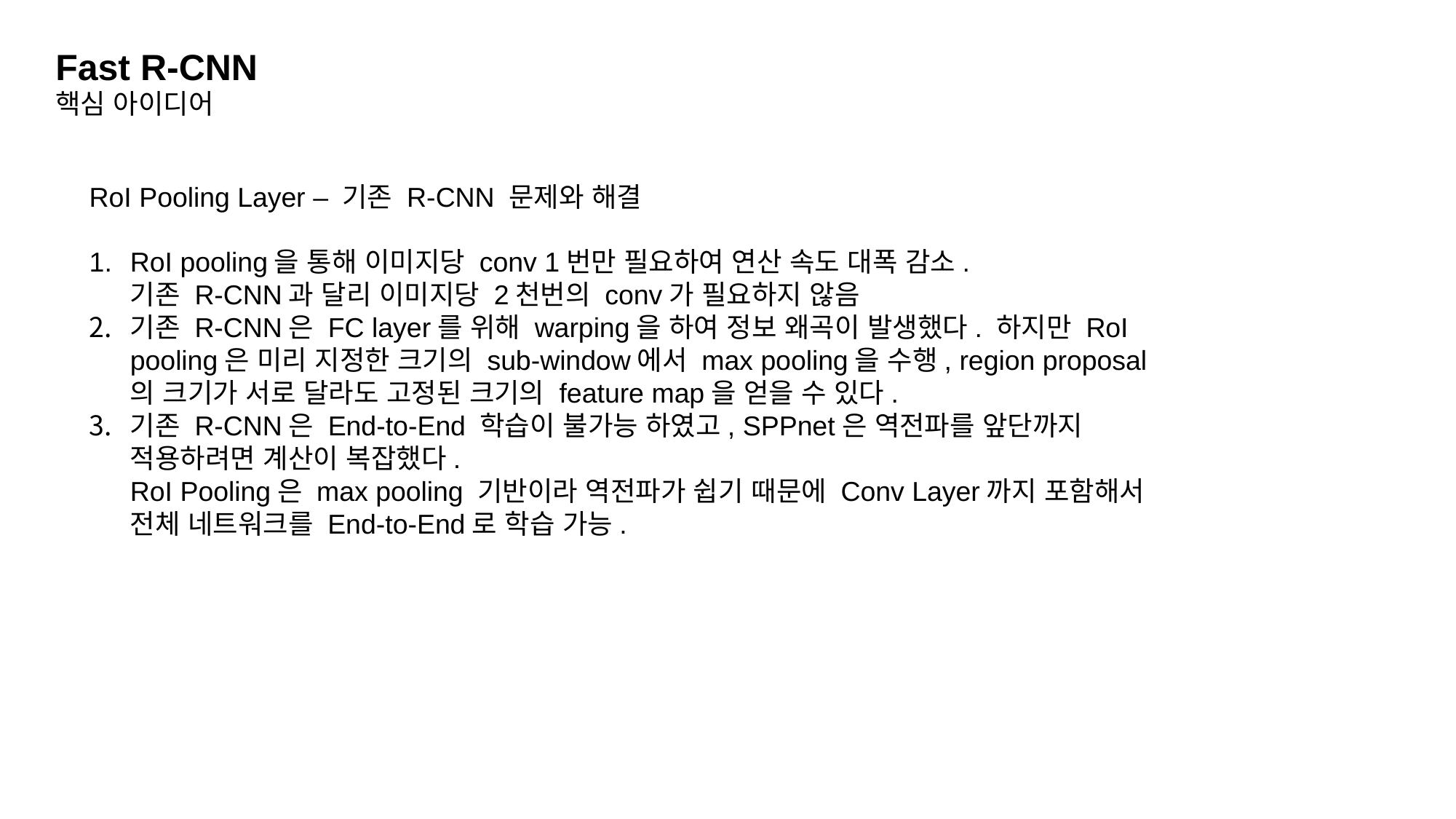

Fast R-CNN
핵심 아이디어
RoI Pooling Layer – 기존 R-CNN 문제와 해결
RoI pooling을 통해 이미지당 conv 1번만 필요하여 연산 속도 대폭 감소.
기존 R-CNN과 달리 이미지당 2천번의 conv가 필요하지 않음
기존 R-CNN은 FC layer를 위해 warping을 하여 정보 왜곡이 발생했다. 하지만 RoI pooling은 미리 지정한 크기의 sub-window에서 max pooling을 수행, region proposal의 크기가 서로 달라도 고정된 크기의 feature map을 얻을 수 있다.
기존 R-CNN은 End-to-End 학습이 불가능 하였고, SPPnet은 역전파를 앞단까지 적용하려면 계산이 복잡했다.
RoI Pooling은 max pooling 기반이라 역전파가 쉽기 때문에 Conv Layer까지 포함해서 전체 네트워크를 End-to-End로 학습 가능.